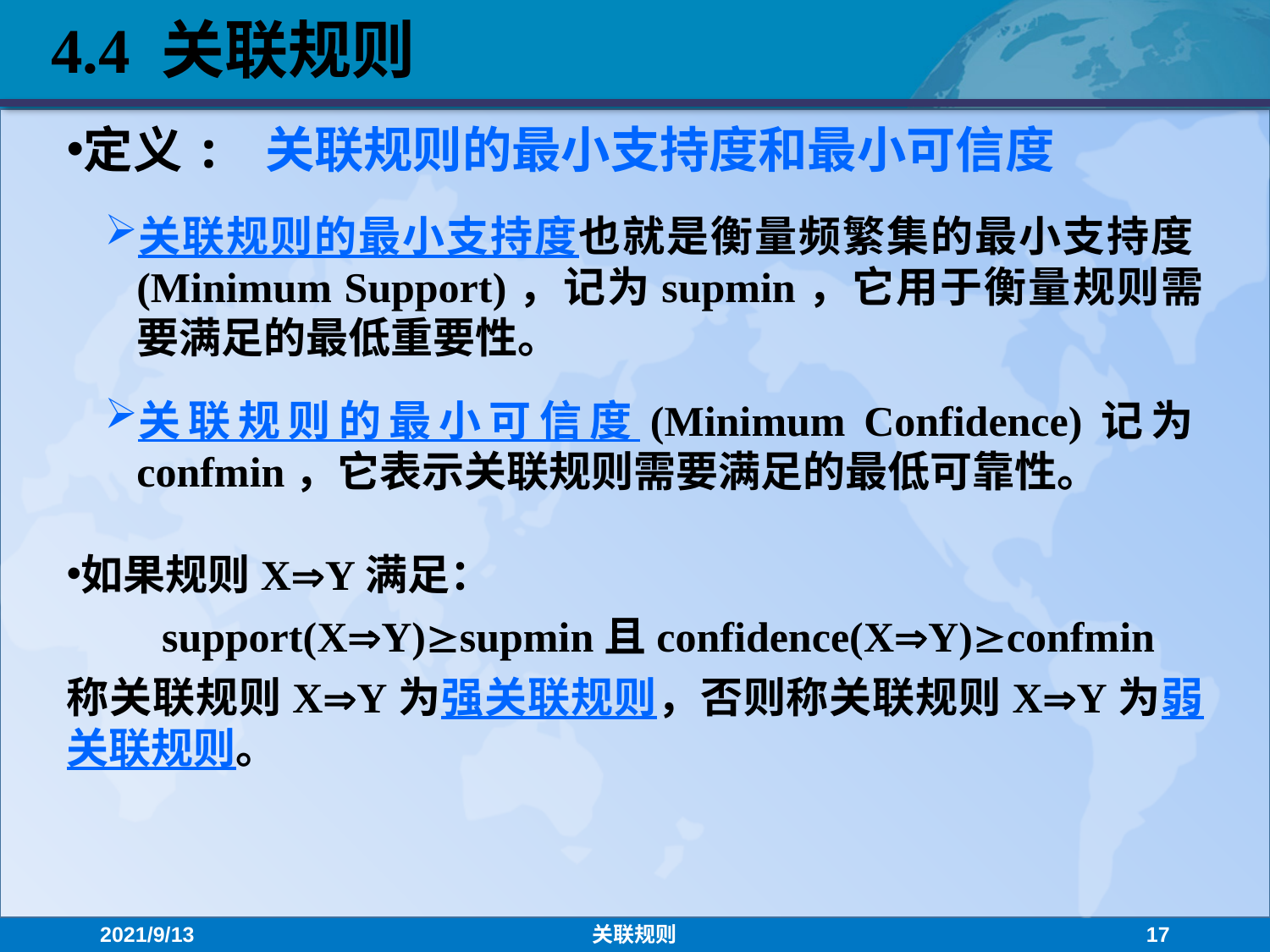

4.4 关联规则
定义: 关联规则的最小支持度和最小可信度
关联规则的最小支持度也就是衡量频繁集的最小支持度(Minimum Support)，记为supmin，它用于衡量规则需要满足的最低重要性。
关联规则的最小可信度(Minimum Confidence)记为confmin，它表示关联规则需要满足的最低可靠性。
如果规则X⇒Y满足：
         support(X⇒Y)≥supmin且confidence(X⇒Y)≥confmin
称关联规则X⇒Y为强关联规则，否则称关联规则X⇒Y为弱关联规则。
2021/9/13
关联规则
17